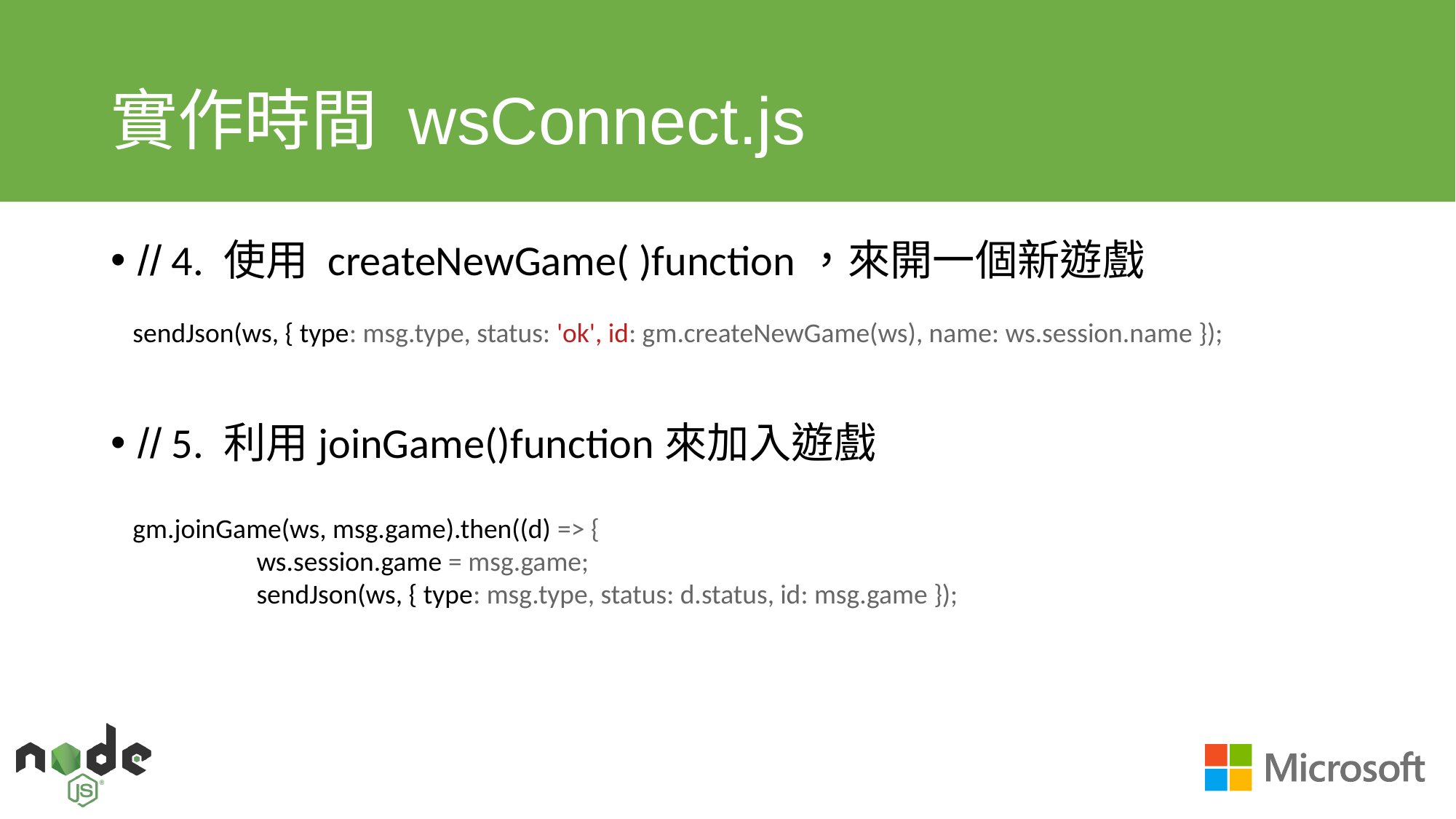

# 實作時間 wsConnect.js
// 4. 使用 createNewGame( )function，來開一個新遊戲

// 5. 利用joinGame()function來加入遊戲

sendJson(ws, { type: msg.type, status: 'ok', id: gm.createNewGame(ws), name: ws.session.name });
gm.joinGame(ws, msg.game).then((d) => {
                    ws.session.game = msg.game;
                    sendJson(ws, { type: msg.type, status: d.status, id: msg.game });